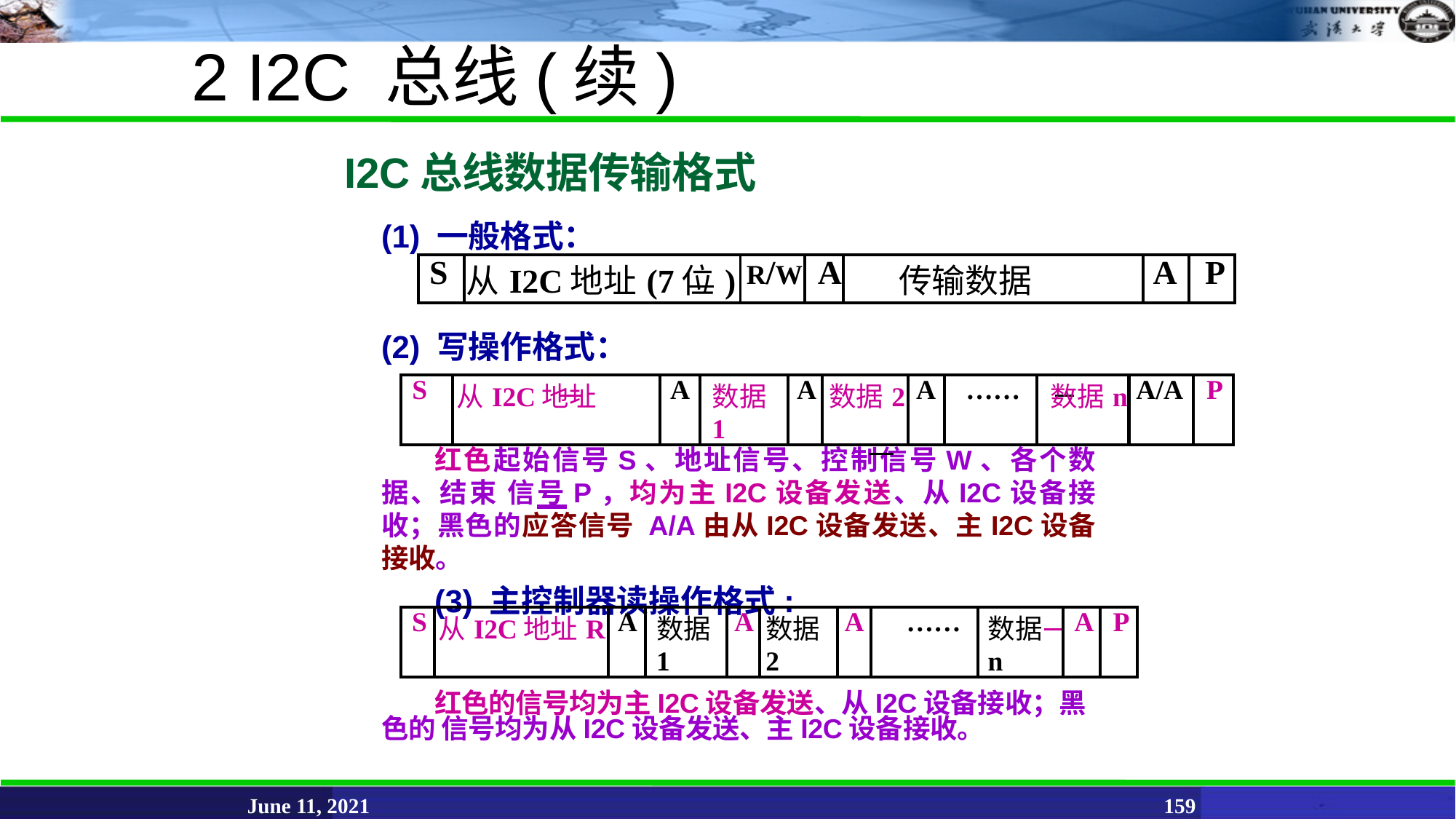

2 I2C 总线(续)
I2C总线数据传输格式
(1) 一般格式：

(2) 写操作格式：

红色起始信号S、地址信号、控制信号W、各个数据、结束 信号P，均为主I2C设备发送、从I2C设备接收；黑色的应答信号 A/A由从I2C设备发送、主I2C设备接收。

(3) 主控制器读操作格式:
| S | 从I2C地址(7位) | R/W | A | 传输数据 | A | P |
| --- | --- | --- | --- | --- | --- | --- |

| S | 从I2C地址 | A | 数据1 | A | 数据2 | A | …… | 数据n | A/A | P |
| --- | --- | --- | --- | --- | --- | --- | --- | --- | --- | --- |

| S | 从I2C地址R | A | 数据1 | A | 数据2 | A | …… | 数据n | A | P |
| --- | --- | --- | --- | --- | --- | --- | --- | --- | --- | --- |

红色的信号均为主I2C设备发送、从I2C设备接收；黑色的 信号均为从I2C设备发送、主I2C设备接收。
June 11, 2021

159